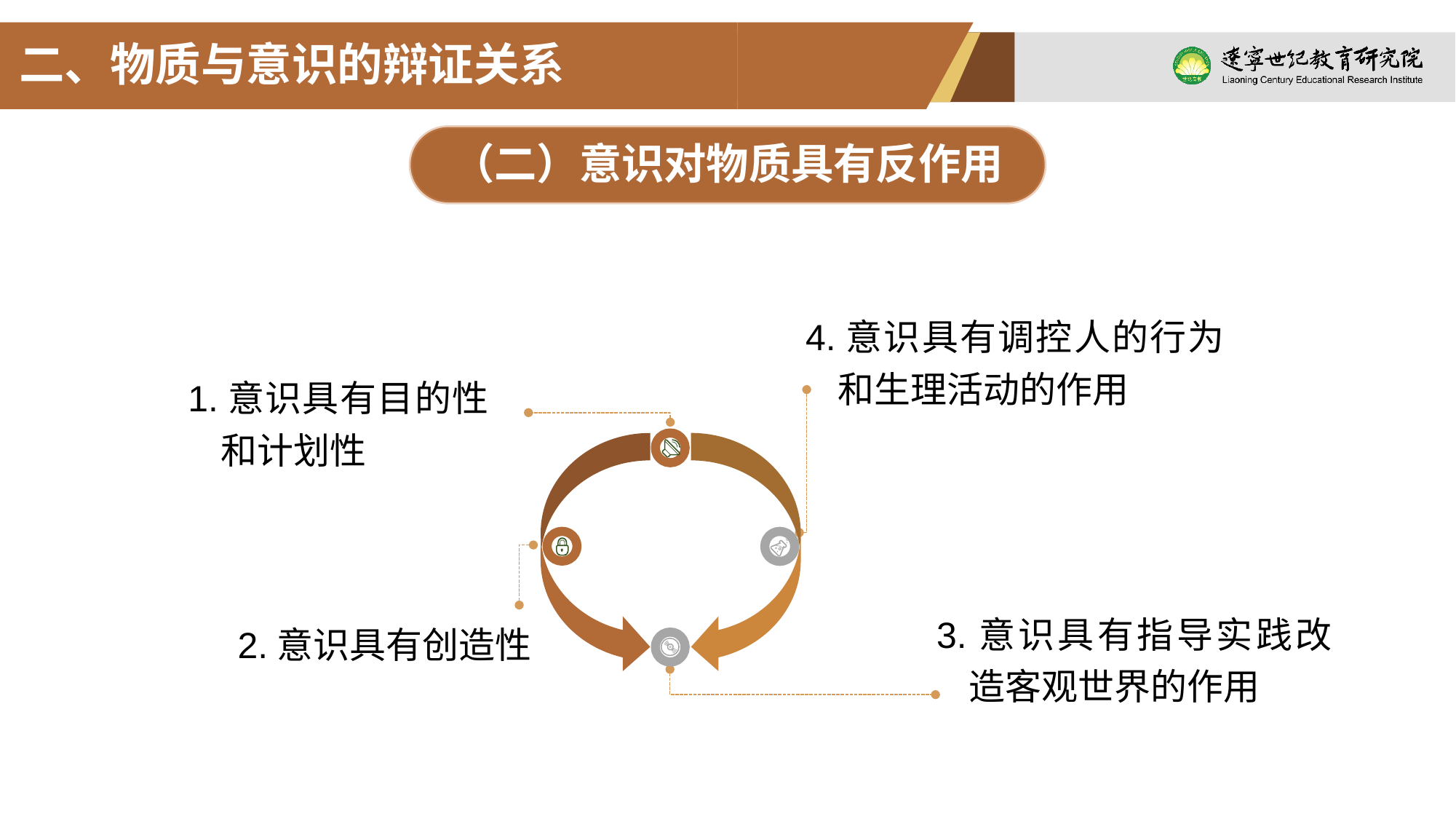

二、物质与意识的辩证关系
（二）意识对物质具有反作用
4.意识具有调控人的行为和生理活动的作用
1.意识具有目的性和计划性

3.意识具有指导实践改造客观世界的作用
2.意识具有创造性